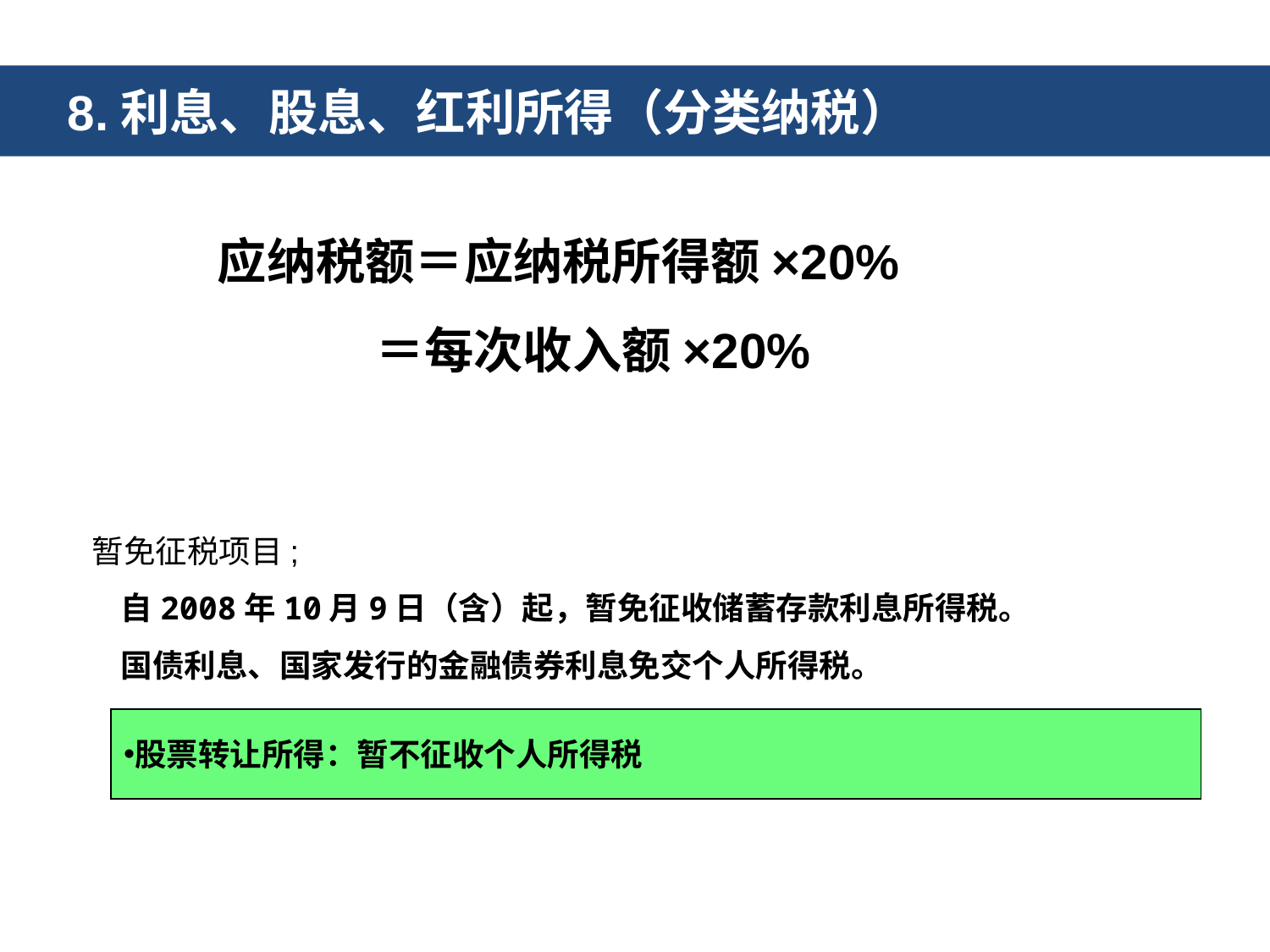

8.利息、股息、红利所得（分类纳税）
应纳税额＝应纳税所得额×20%
             ＝每次收入额×20%
暂免征税项目;
   自2008年10月9日（含）起，暂免征收储蓄存款利息所得税。
   国债利息、国家发行的金融债券利息免交个人所得税。

股票转让所得：暂不征收个人所得税